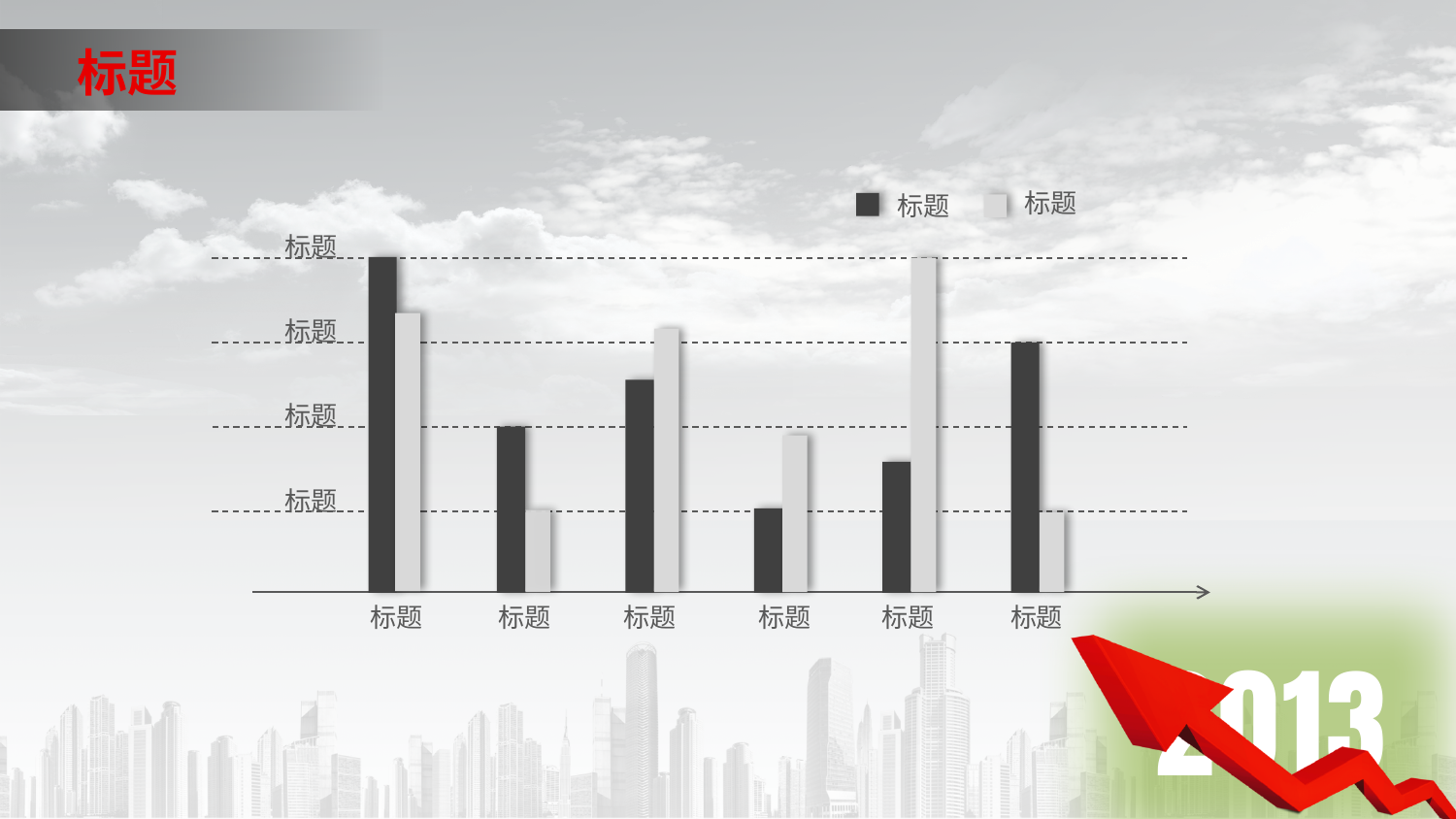

标题
标题
标题

标题

标题

标题

标题
标题
标题
标题
标题
标题
标题